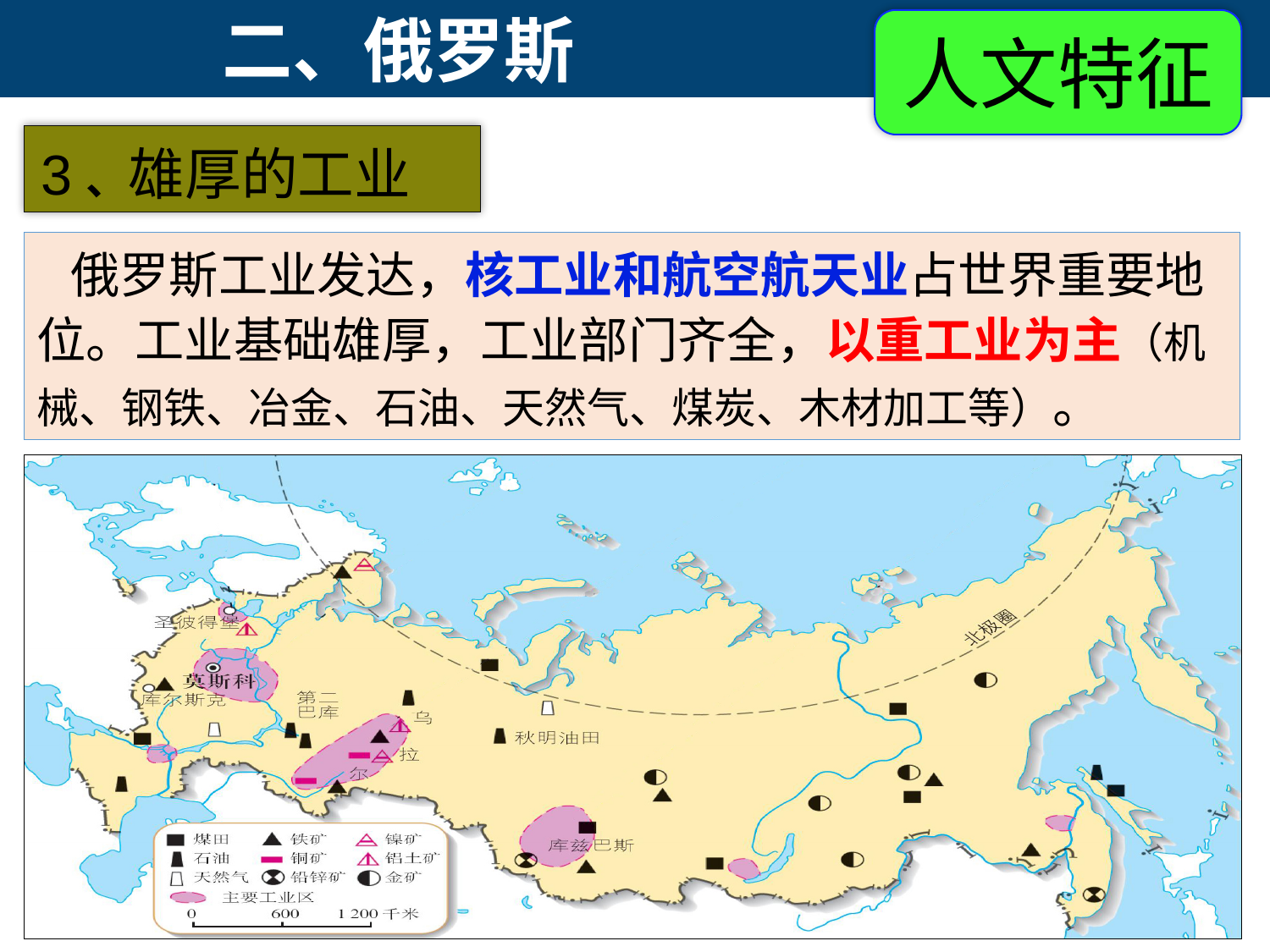

二、俄罗斯

人文特征
 3、雄厚的工业
  俄罗斯工业发达，核工业和航空航天业占世界重要地位。工业基础雄厚，工业部门齐全，以重工业为主（机械、钢铁、冶金、石油、天然气、煤炭、木材加工等）。